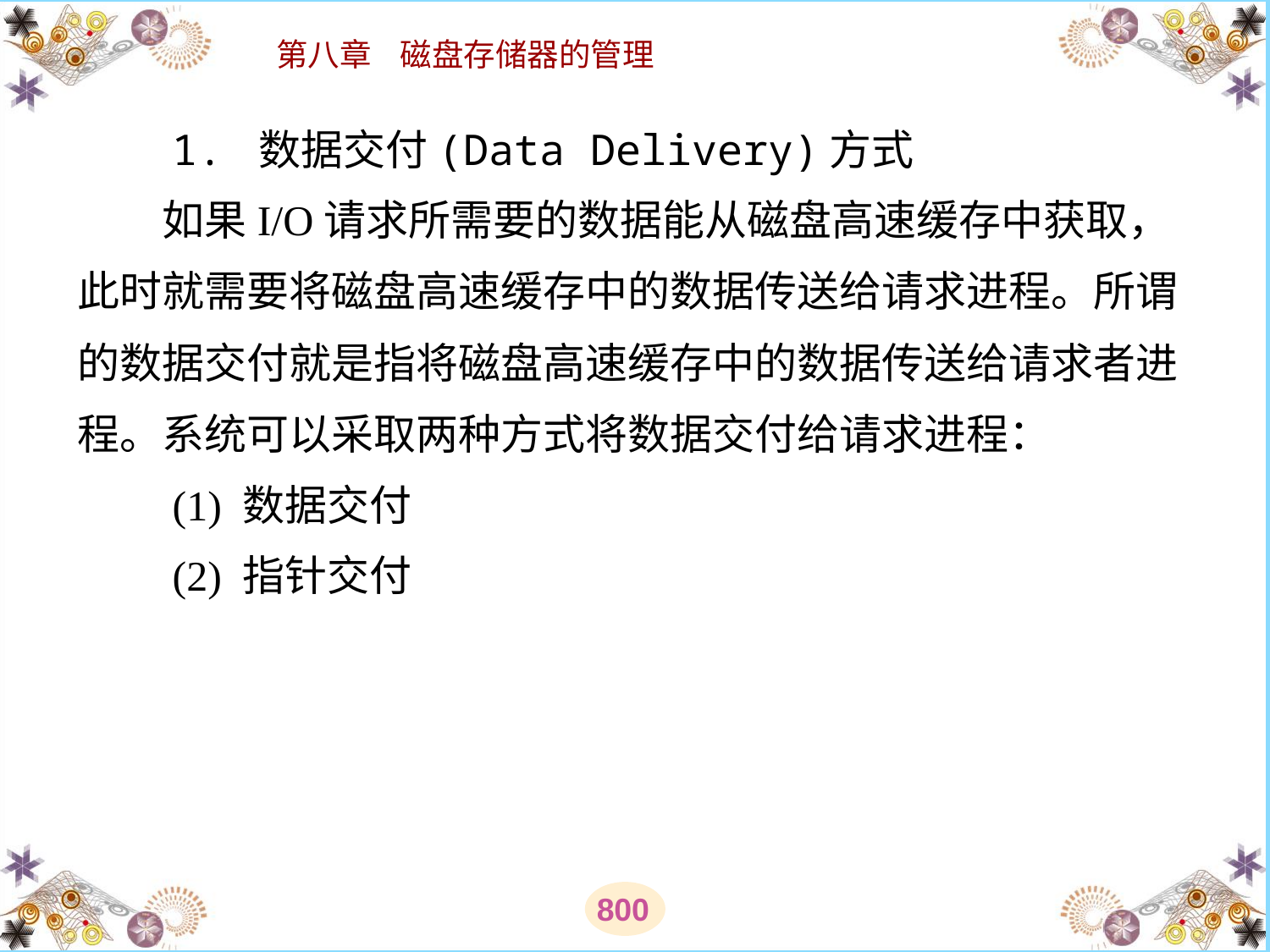

# 1. 数据交付(Data Delivery)方式 　　如果I/O请求所需要的数据能从磁盘高速缓存中获取，此时就需要将磁盘高速缓存中的数据传送给请求进程。所谓的数据交付就是指将磁盘高速缓存中的数据传送给请求者进程。系统可以采取两种方式将数据交付给请求进程： 　　(1) 数据交付 　　(2) 指针交付